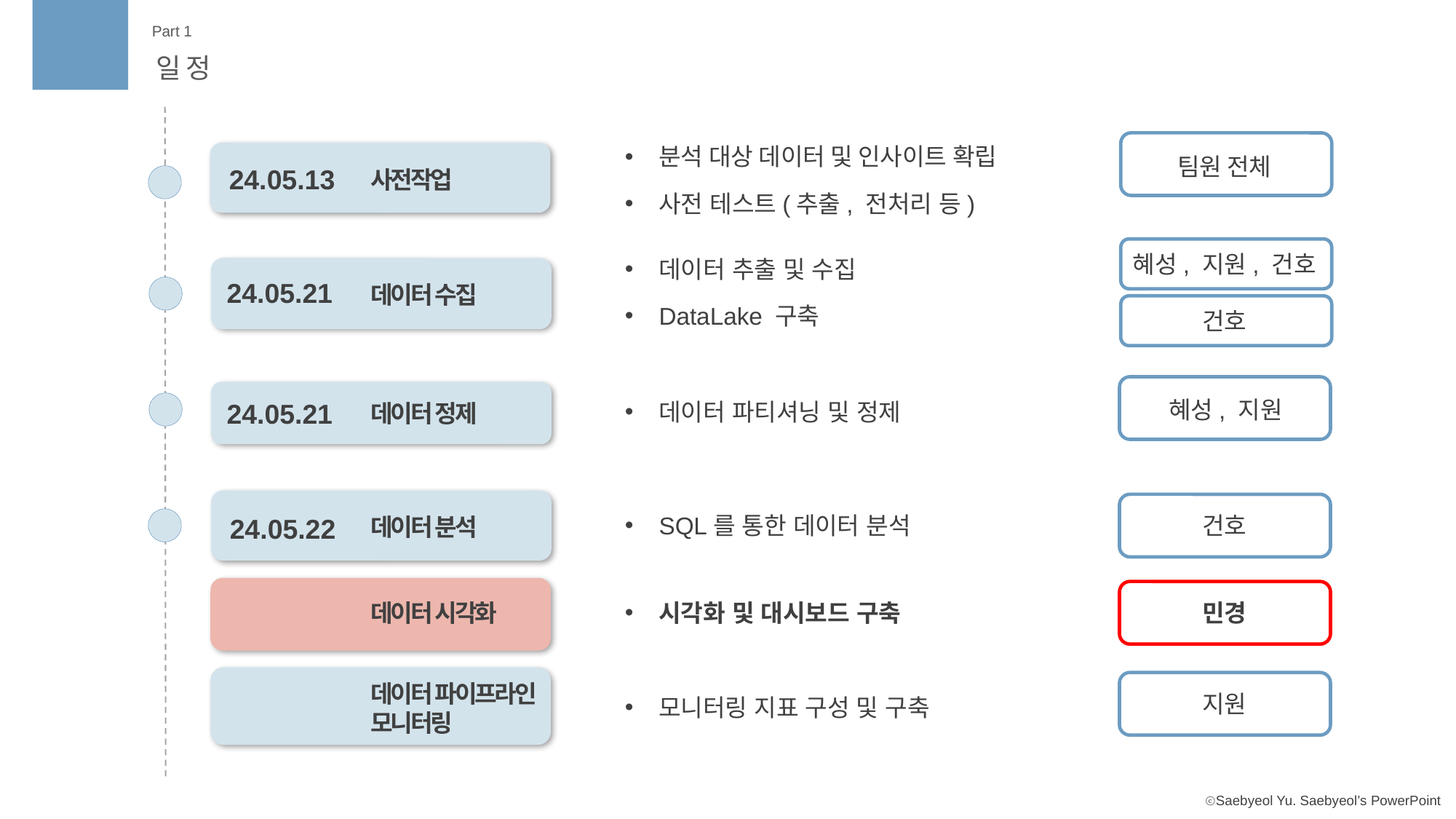

Part 1
일정

팀원 전체
분석 대상 데이터 및 인사이트 확립

24.05.13
사전작업

사전 테스트(추출, 전처리 등)

혜성, 지원, 건호
데이터 추출 및 수집

24.05.21
데이터 수집

DataLake 구축

건호

혜성, 지원

24.05.21
데이터 파티셔닝 및 정제
데이터 정제

건호
SQL를 통한 데이터 분석
24.05.22
데이터 분석

민경
데이터 시각화
시각화 및 대시보드 구축

지원
데이터 파이프라인
모니터링
모니터링 지표 구성 및 구축